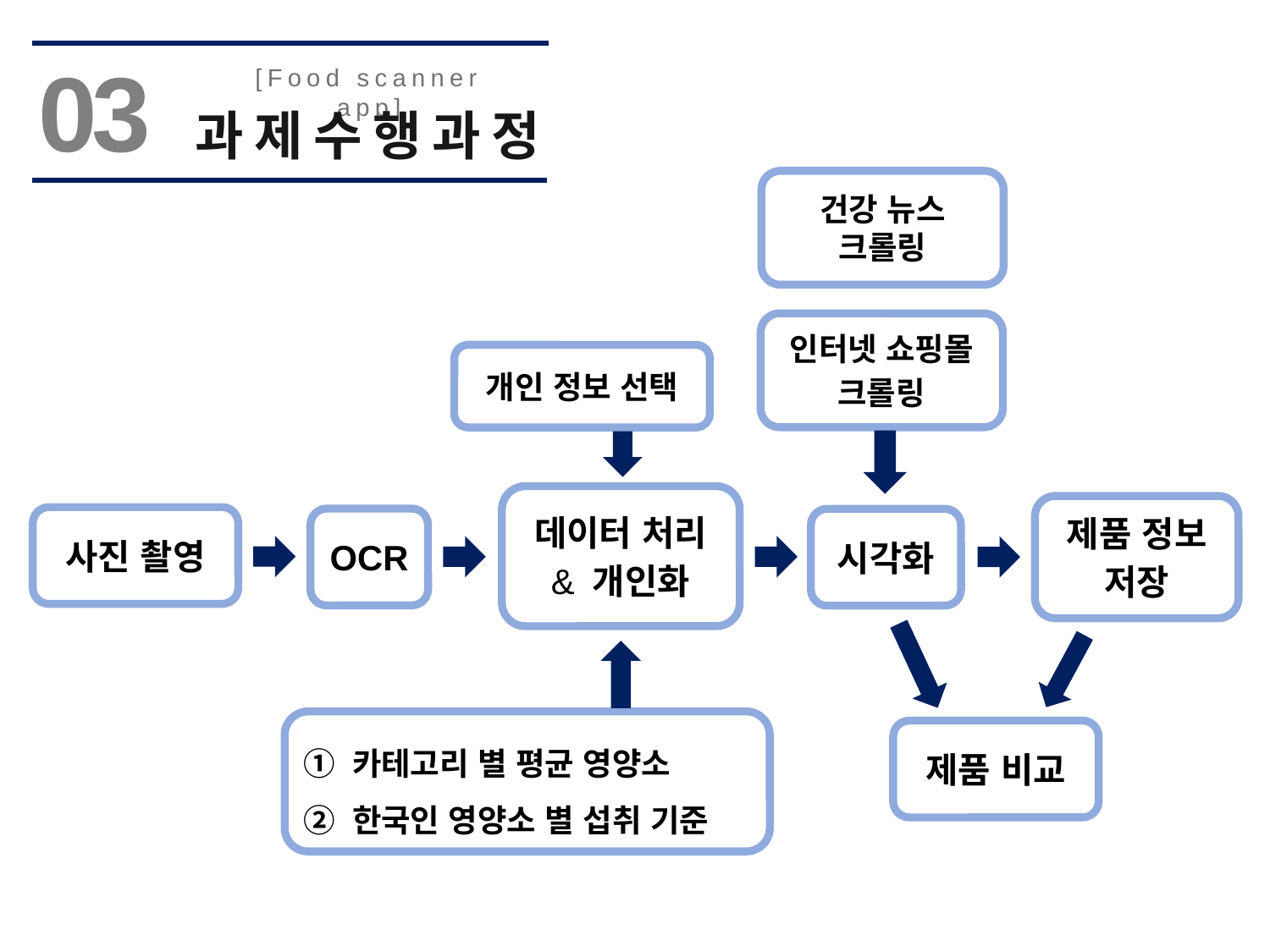

03
[Food scanner app]
과제수행과정
건강 뉴스
크롤링
인터넷 쇼핑몰

크롤링
개인 정보 선택

데이터 처리

& 개인화
제품 정보

저장
사진 촬영
OCR
시각화

① 카테고리 별 평균 영양소
② 한국인 영양소 별 섭취 기준
제품 비교